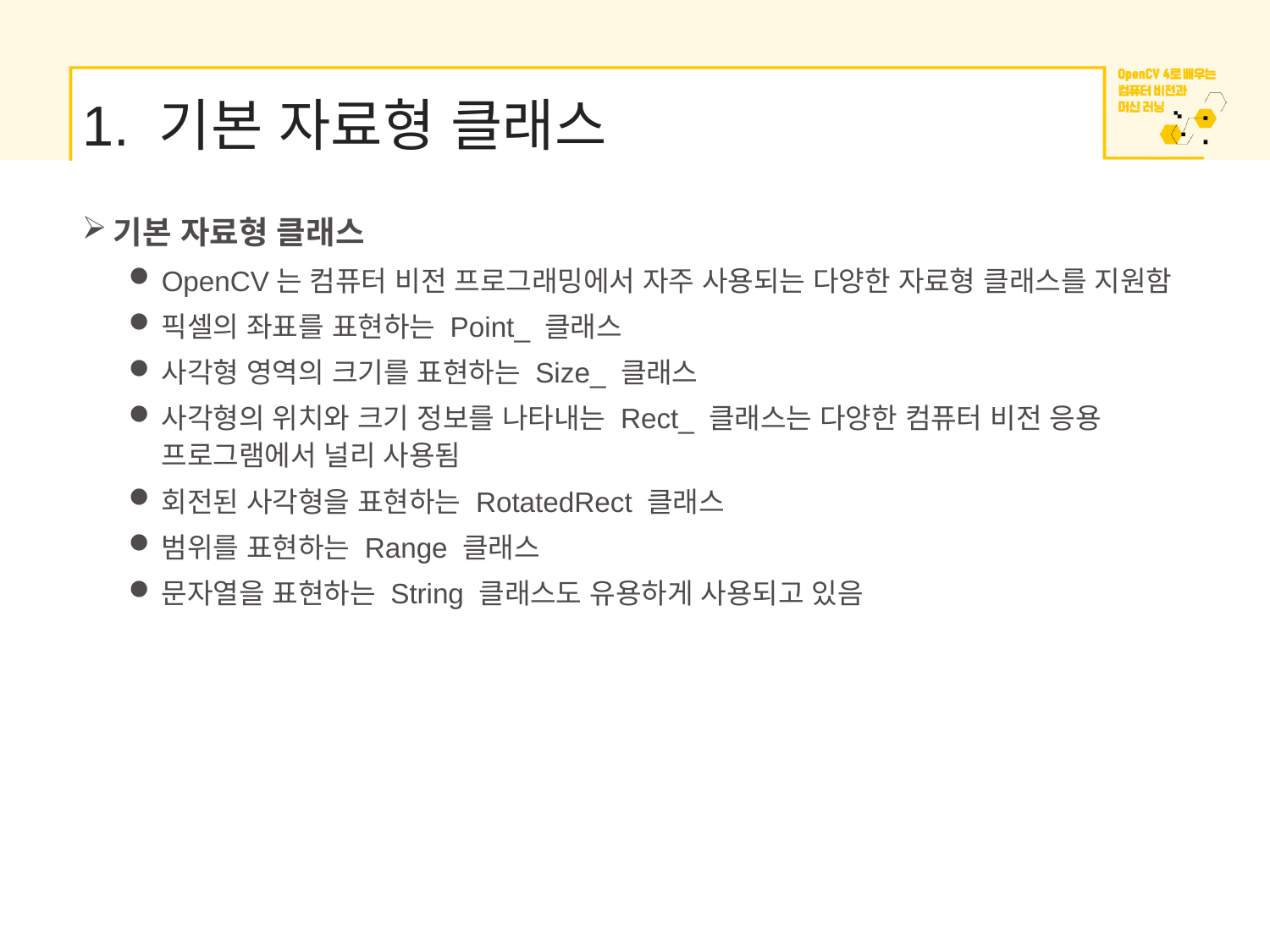

# 1. 기본 자료형 클래스
기본 자료형 클래스
OpenCV는 컴퓨터 비전 프로그래밍에서 자주 사용되는 다양한 자료형 클래스를 지원함
픽셀의 좌표를 표현하는 Point_ 클래스
사각형 영역의 크기를 표현하는 Size_ 클래스
사각형의 위치와 크기 정보를 나타내는 Rect_ 클래스는 다양한 컴퓨터 비전 응용 프로그램에서 널리 사용됨
회전된 사각형을 표현하는 RotatedRect 클래스
범위를 표현하는 Range 클래스
문자열을 표현하는 String 클래스도 유용하게 사용되고 있음